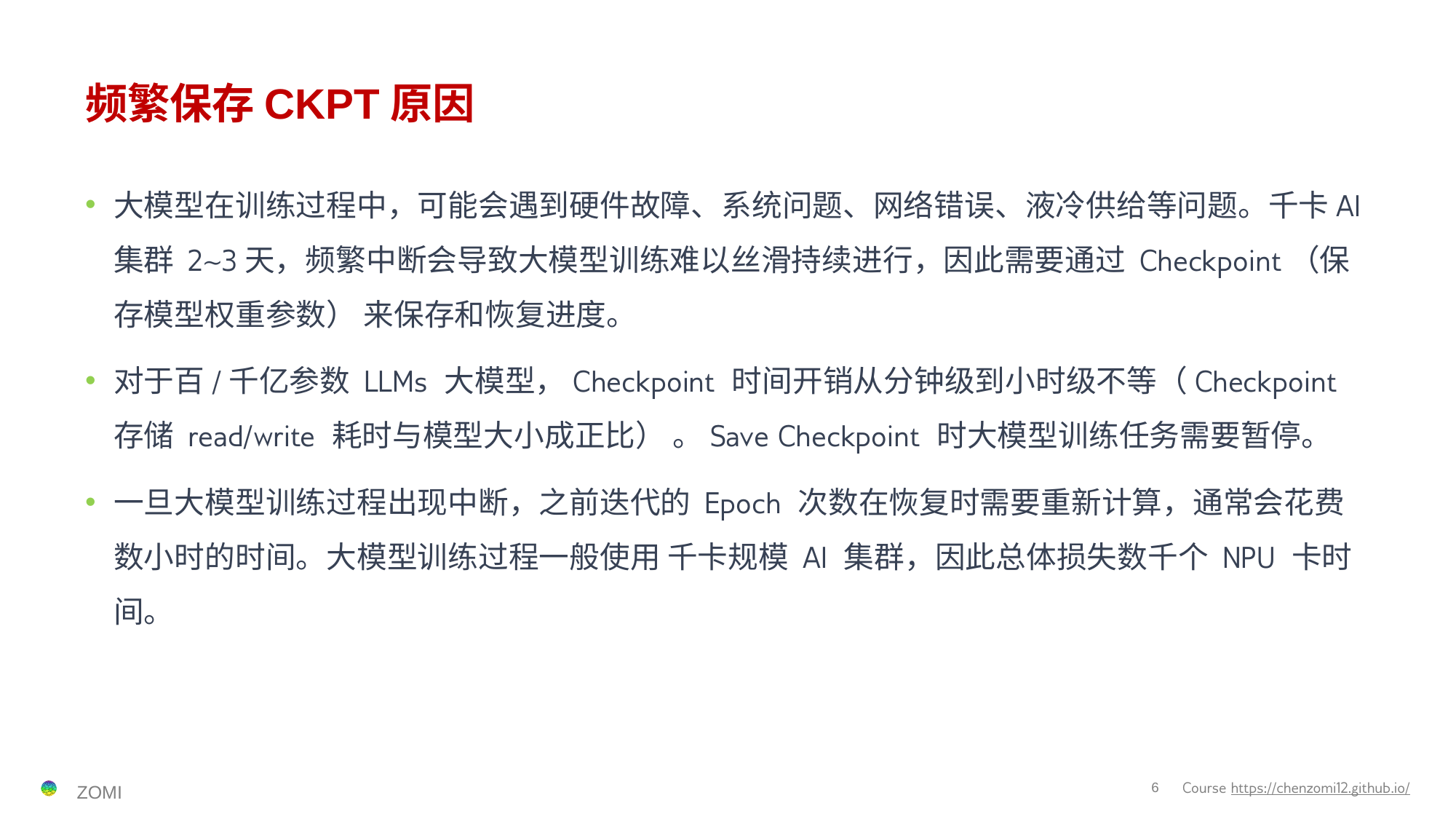

# 频繁保存CKPT原因
大模型在训练过程中，可能会遇到硬件故障、系统问题、网络错误、液冷供给等问题。千卡AI集群 2~3天，频繁中断会导致大模型训练难以丝滑持续进行，因此需要通过 Checkpoint（保存模型权重参数） 来保存和恢复进度。
对于百/千亿参数 LLMs 大模型，Checkpoint 时间开销从分钟级到小时级不等（Checkpoint 存储 read/write 耗时与模型大小成正比） 。Save Checkpoint 时大模型训练任务需要暂停。
一旦大模型训练过程出现中断，之前迭代的 Epoch 次数在恢复时需要重新计算，通常会花费数小时的时间。大模型训练过程一般使用 千卡规模 AI 集群，因此总体损失数千个 NPU 卡时间。